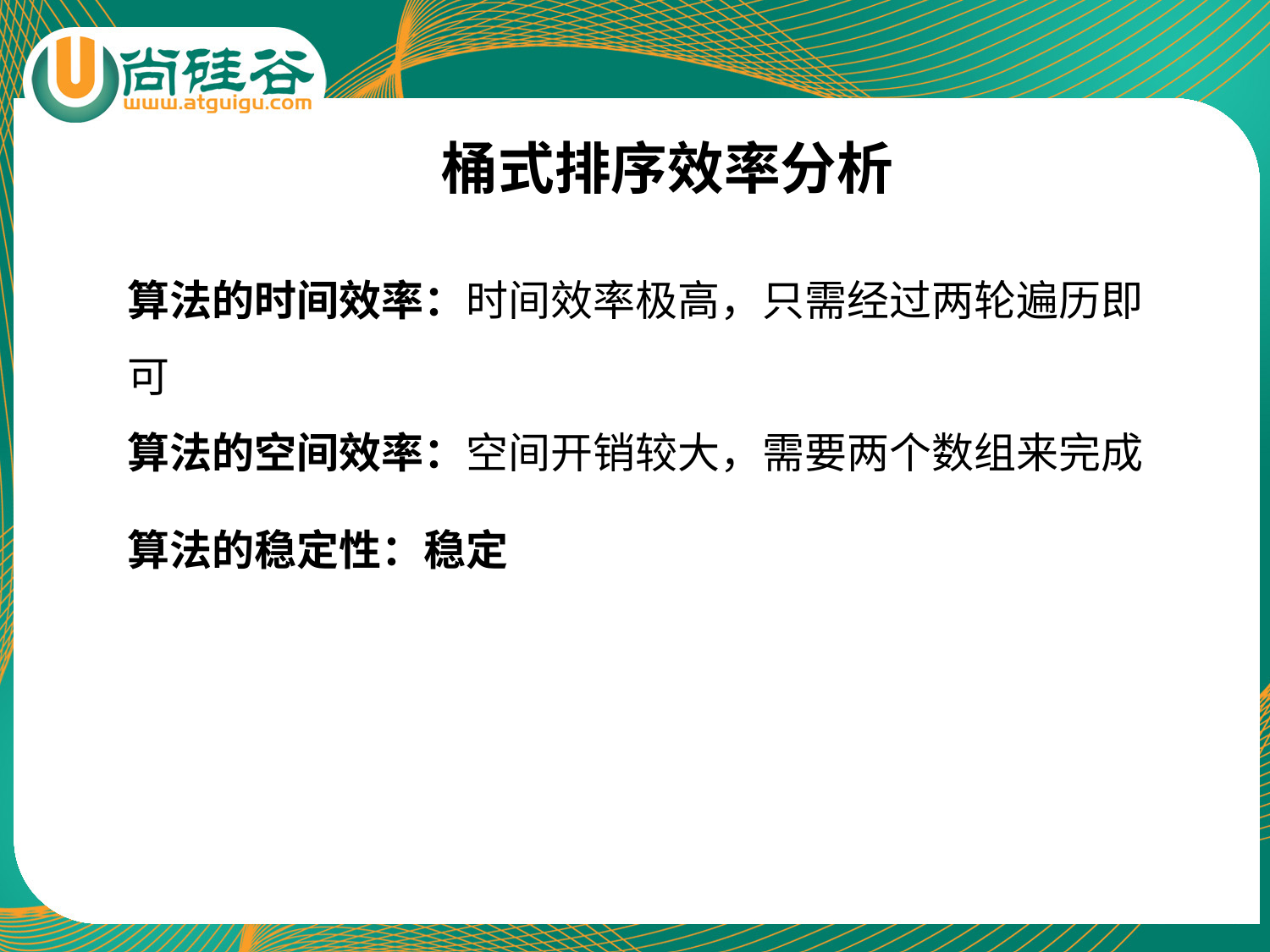

桶式排序效率分析
算法的时间效率：时间效率极高，只需经过两轮遍历即可
算法的空间效率：空间开销较大，需要两个数组来完成
算法的稳定性：稳定